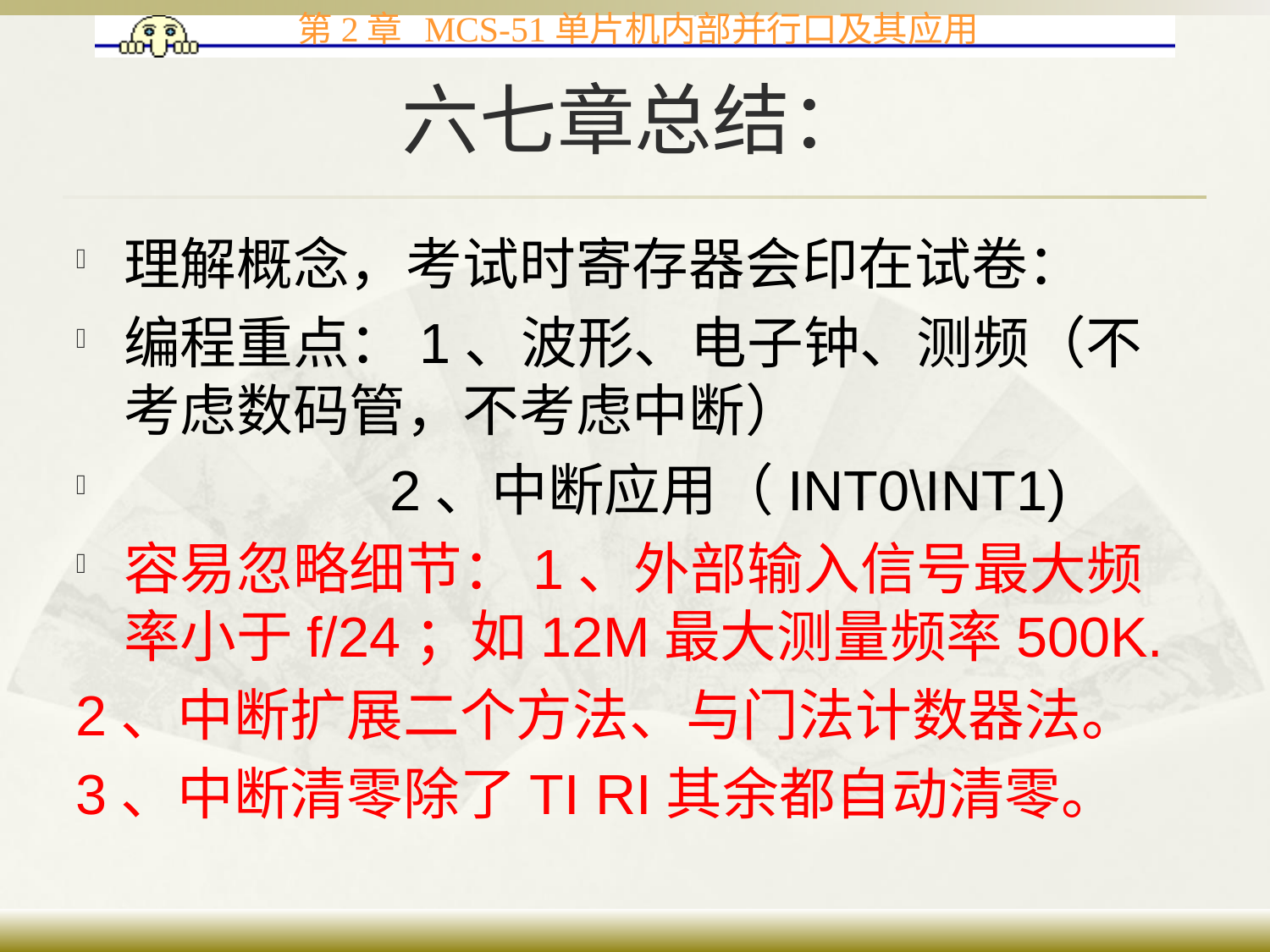

# 六七章总结：
理解概念，考试时寄存器会印在试卷：
编程重点：1、波形、电子钟、测频（不考虑数码管，不考虑中断）
                 2、中断应用（INT0\INT1)
容易忽略细节：1、外部输入信号最大频率小于f/24；如12M最大测量频率500K.
2、中断扩展二个方法、与门法计数器法。
3、中断清零除了TI RI其余都自动清零。